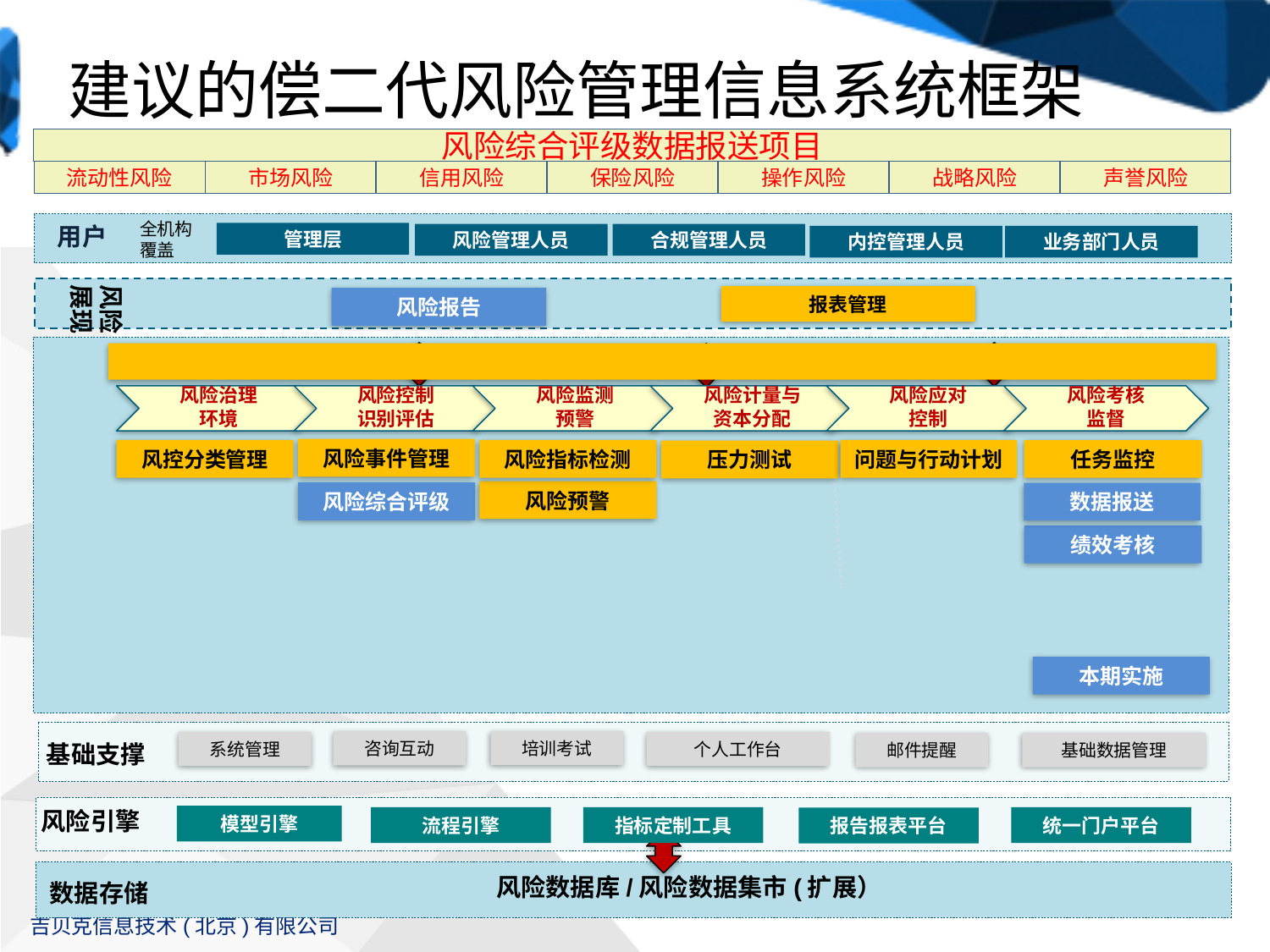

# 建议的偿二代风险管理信息系统框架
风险综合评级数据报送项目
流动性风险
市场风险
信用风险
保险风险
操作风险
战略风险
声誉风险
全机构
覆盖

用户
管理层
风险管理人员
合规管理人员
内控管理人员
业务部门人员
风险
展现

报表管理
风险报告

风险计量与
资本分配
风险治理
环境
风险控制
识别评估
风险监测
预警
风险应对
控制
风险考核
监督
风险事件管理
风控分类管理
风险指标检测
问题与行动计划
任务监控
压力测试
风险预警
风险综合评级
数据报送

绩效考核
本期实施

基础支撑
培训考试
咨询互动
系统管理
个人工作台
邮件提醒
基础数据管理
风险引擎

模型引擎
流程引擎
指标定制工具
统一门户平台
报告报表平台

数据存储
           风险数据库/风险数据集市(扩展）